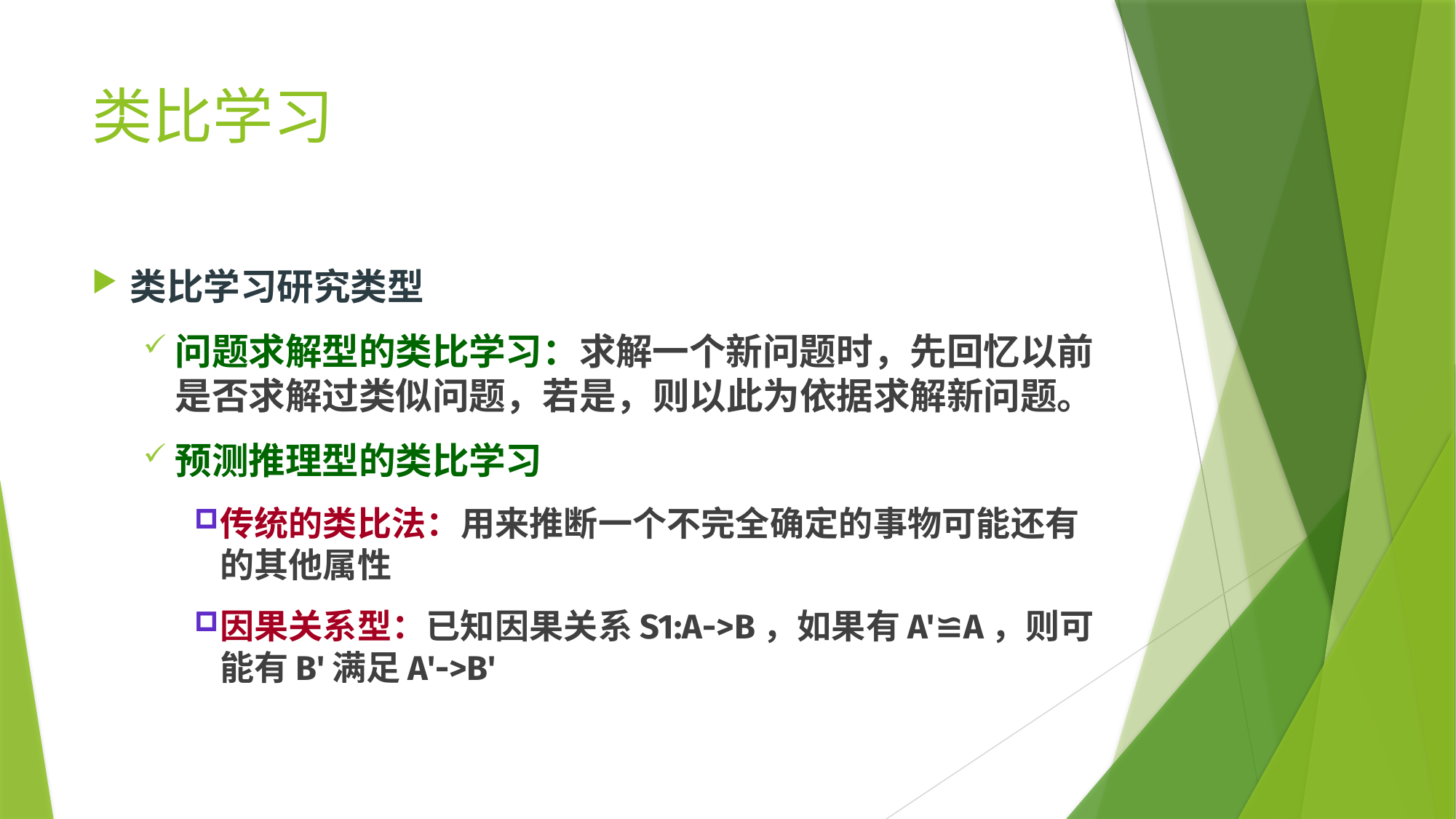

# 类比学习
类比学习研究类型
问题求解型的类比学习：求解一个新问题时，先回忆以前是否求解过类似问题，若是，则以此为依据求解新问题。
预测推理型的类比学习
传统的类比法：用来推断一个不完全确定的事物可能还有的其他属性
因果关系型：已知因果关系S1:A->B，如果有A'≌A，则可能有B'满足A'->B'